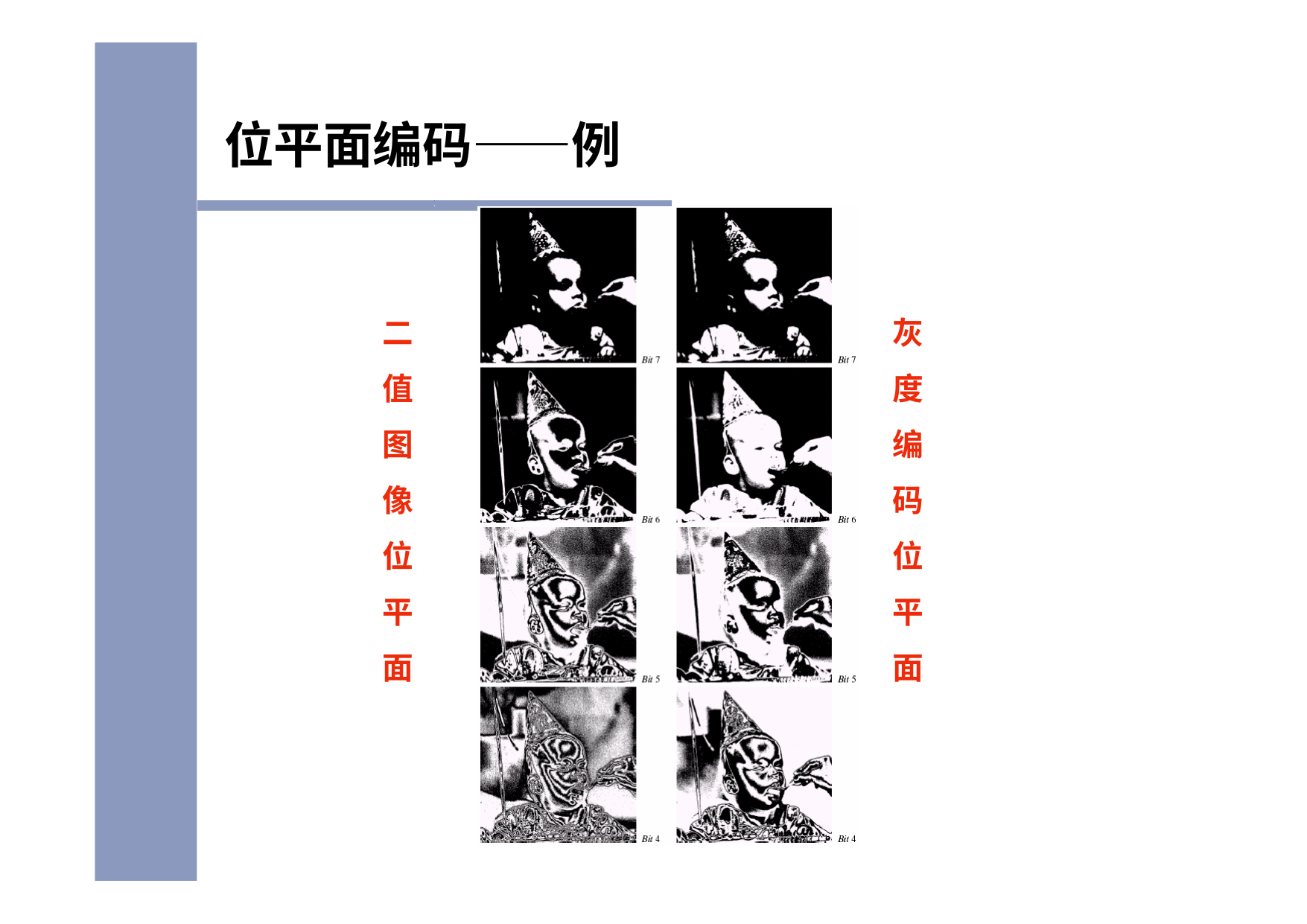

# 位平面编码——例

二 值 图 像 位 平 面
灰 度 编 码 位 平 面